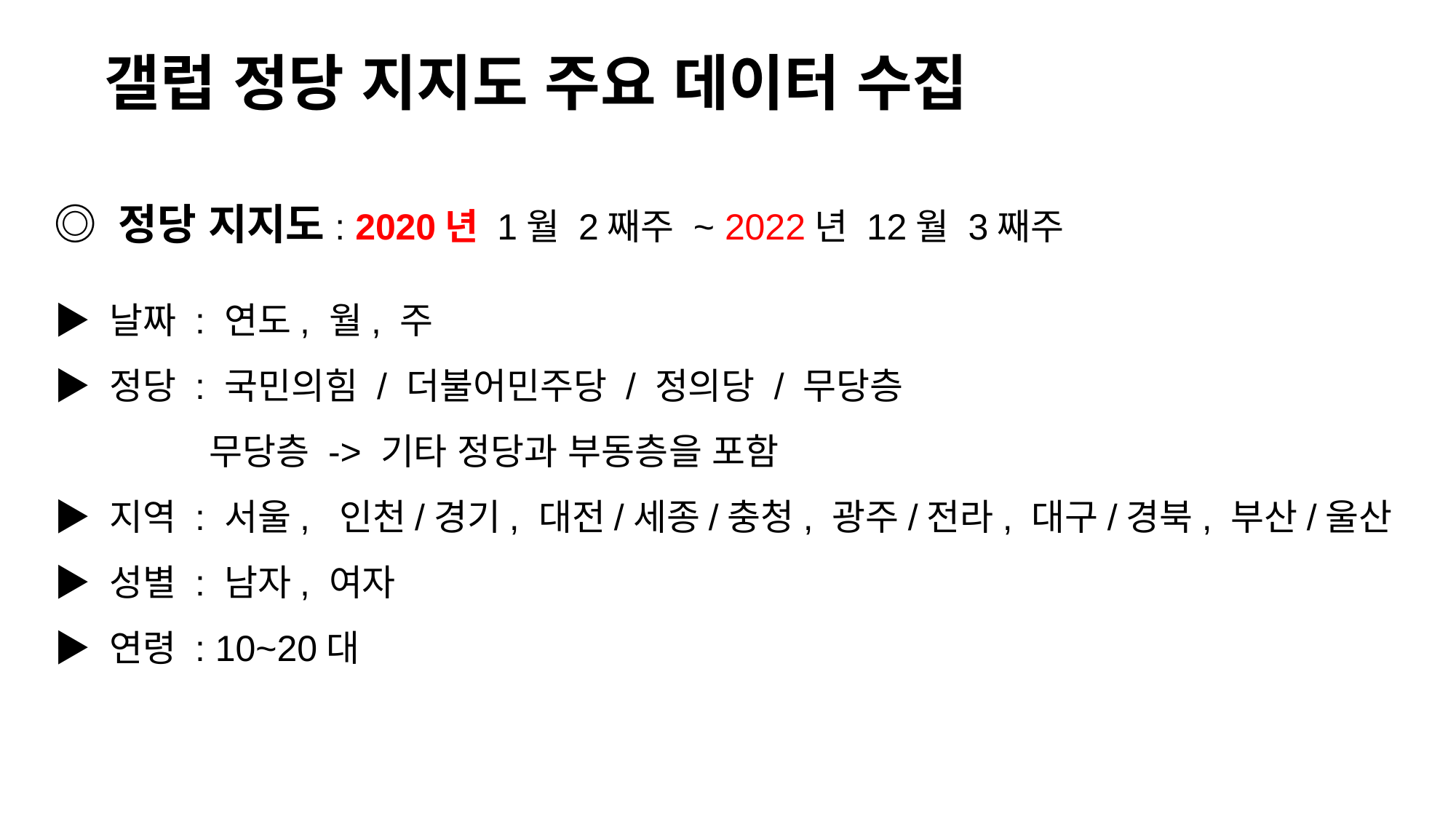

갤럽 정당 지지도 주요 데이터 수집
◎ 정당 지지도: 2020년 1월 2째주 ~ 2022년 12월 3째주

▶ 날짜 : 연도, 월, 주
▶ 정당 : 국민의힘 / 더불어민주당 / 정의당 / 무당층
         무당층 -> 기타 정당과 부동층을 포함
▶ 지역 : 서울,  인천/경기, 대전/세종/충청, 광주/전라, 대구/경북, 부산/울산
▶ 성별 : 남자, 여자
▶ 연령 : 10~20대